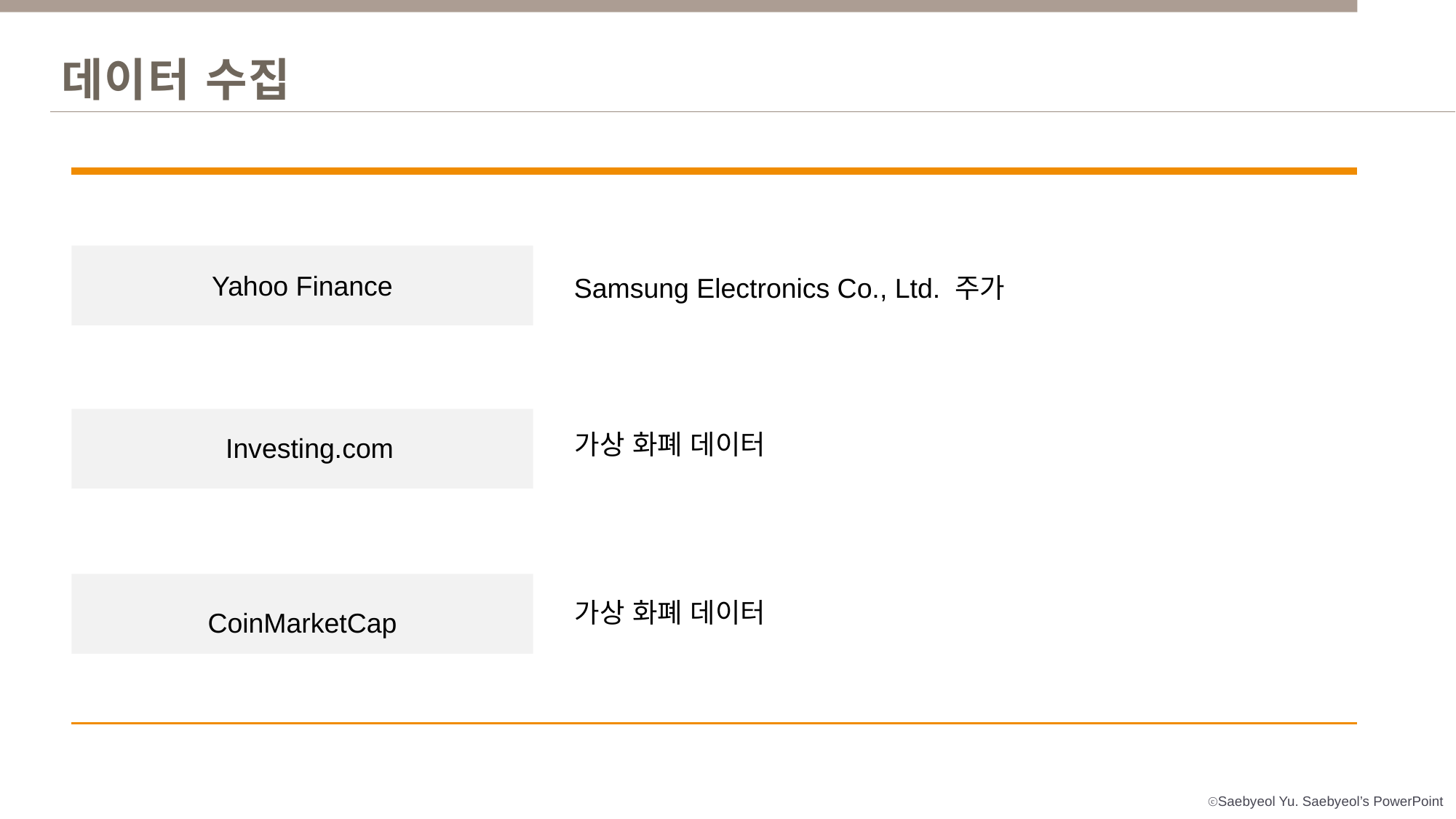

데이터 수집

Yahoo Finance

Samsung Electronics Co., Ltd. 주가

Investing.com

가상 화폐 데이터
CoinMarketCap

가상 화폐 데이터